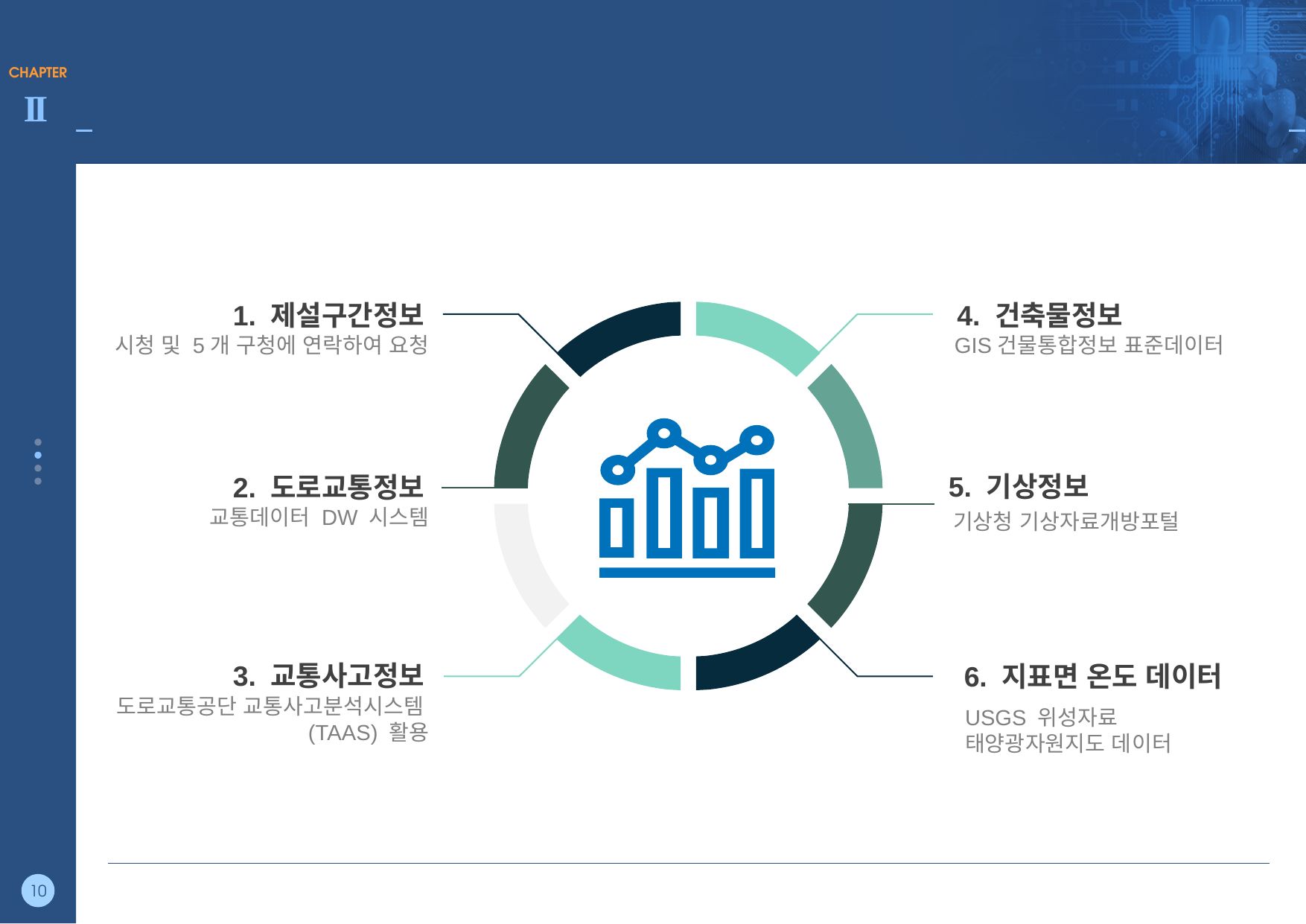

2. 분석 데이터 목록
1. 제설구간정보
4. 건축물정보

시청 및 5개 구청에 연락하여 요청
GIS건물통합정보 표준데이터

5. 기상정보
2. 도로교통정보

교통데이터 DW 시스템
기상청 기상자료개방포털

3. 교통사고정보
6. 지표면 온도 데이터
도로교통공단 교통사고분석시스템(TAAS) 활용
USGS 위성자료
태양광자원지도 데이터